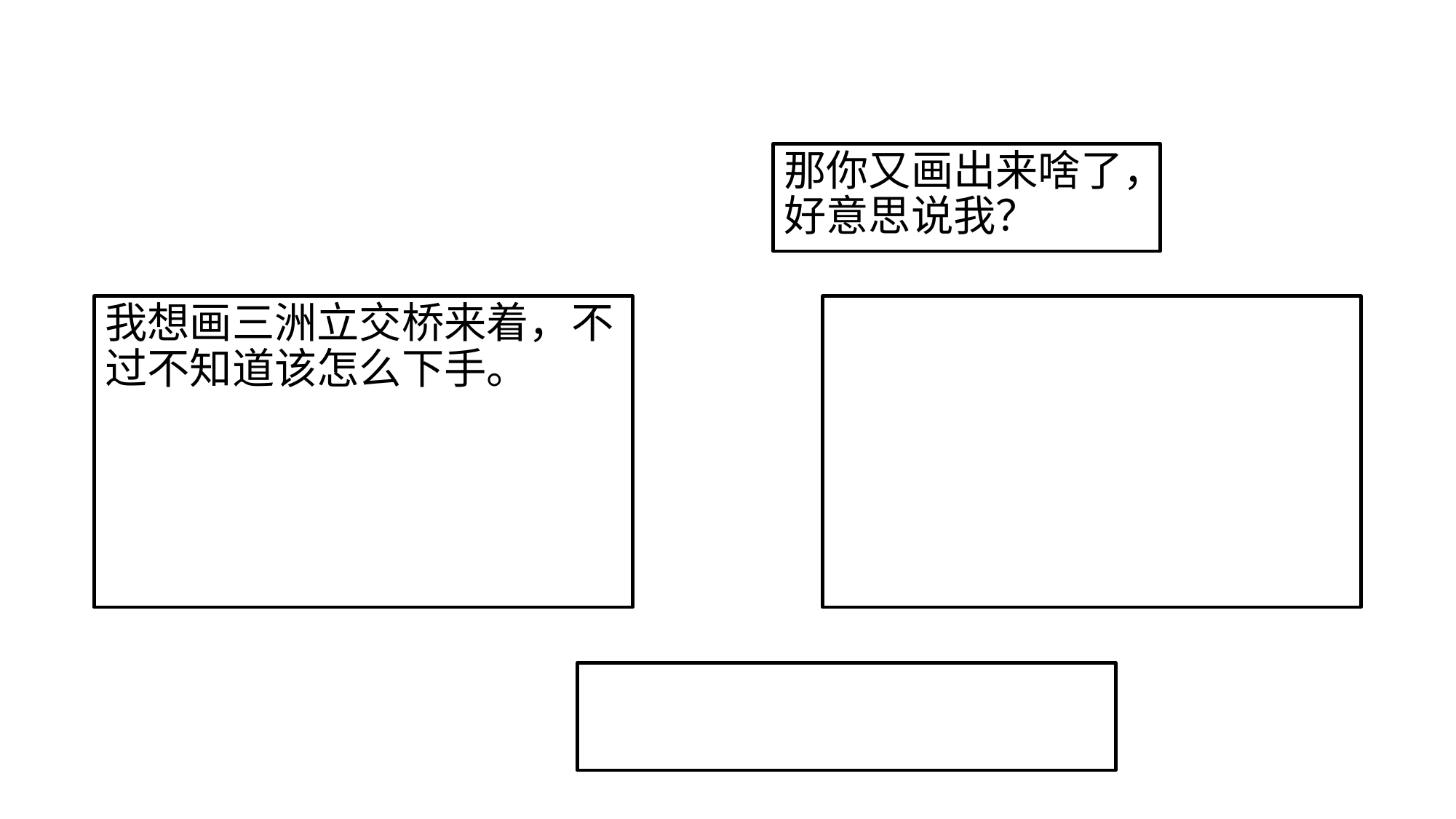

那你又画出来啥了，好意思说我？
我想画三洲立交桥来着，不过不知道该怎么下手。